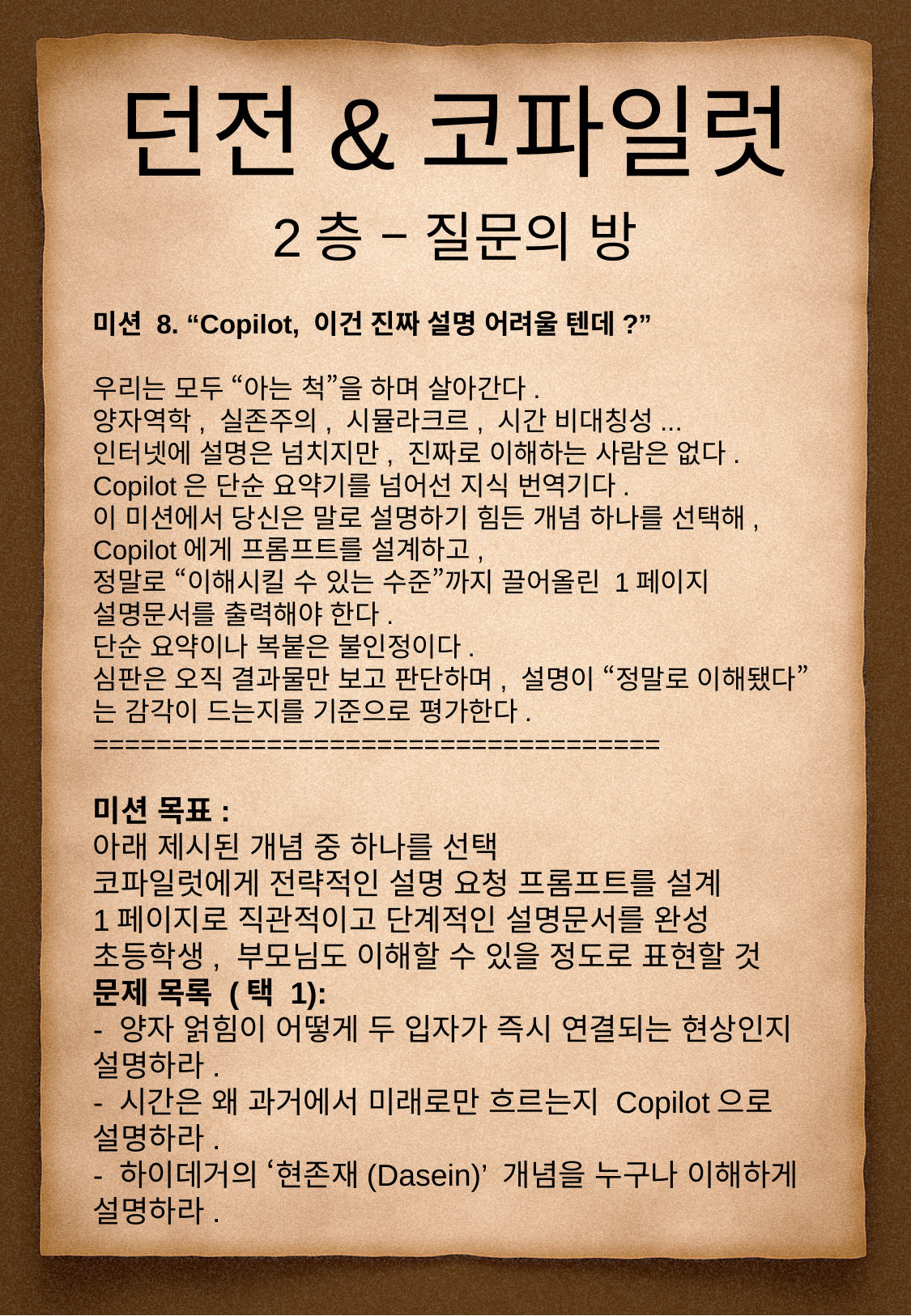

던전&코파일럿
2층 – 질문의 방
미션 8. “Copilot, 이건 진짜 설명 어려울 텐데?”

우리는 모두 “아는 척”을 하며 살아간다.
양자역학, 실존주의, 시뮬라크르, 시간 비대칭성...
인터넷에 설명은 넘치지만, 진짜로 이해하는 사람은 없다.
Copilot은 단순 요약기를 넘어선 지식 번역기다.
이 미션에서 당신은 말로 설명하기 힘든 개념 하나를 선택해,
Copilot에게 프롬프트를 설계하고,
정말로 “이해시킬 수 있는 수준”까지 끌어올린 1페이지 설명문서를 출력해야 한다.
단순 요약이나 복붙은 불인정이다.
심판은 오직 결과물만 보고 판단하며, 설명이 “정말로 이해됐다”는 감각이 드는지를 기준으로 평가한다.
====================================

미션 목표:
아래 제시된 개념 중 하나를 선택
코파일럿에게 전략적인 설명 요청 프롬프트를 설계
1페이지로 직관적이고 단계적인 설명문서를 완성
초등학생, 부모님도 이해할 수 있을 정도로 표현할 것
문제 목록 (택 1):
- 양자 얽힘이 어떻게 두 입자가 즉시 연결되는 현상인지 설명하라.
- 시간은 왜 과거에서 미래로만 흐르는지 Copilot으로 설명하라.
- 하이데거의 ‘현존재(Dasein)’ 개념을 누구나 이해하게 설명하라.